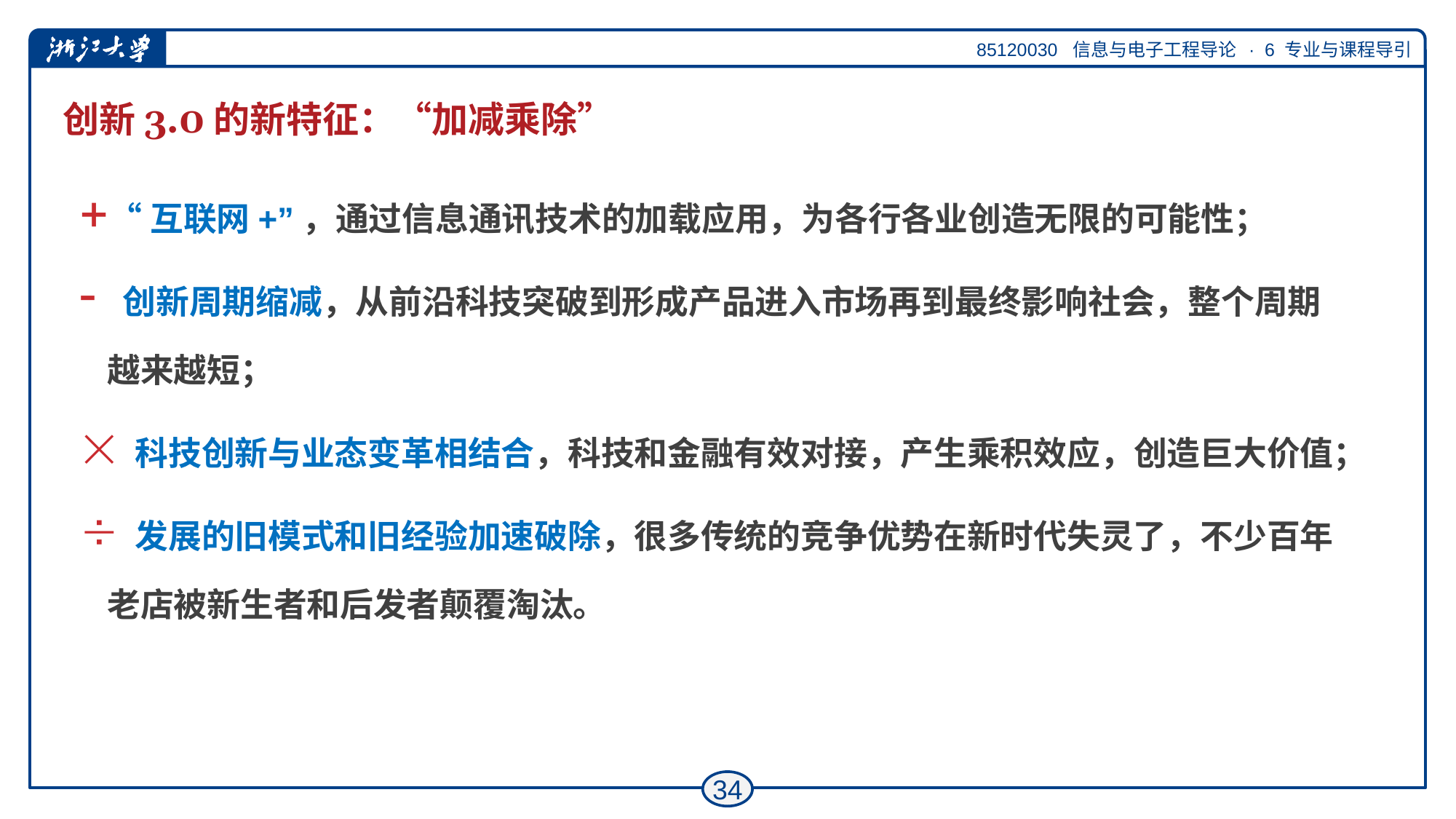

# 创新3.0的新特征：“加减乘除”
“互联网+”，通过信息通讯技术的加载应用，为各行各业创造无限的可能性；
 创新周期缩减，从前沿科技突破到形成产品进入市场再到最终影响社会，整个周期越来越短；
 科技创新与业态变革相结合，科技和金融有效对接，产生乘积效应，创造巨大价值；
 发展的旧模式和旧经验加速破除，很多传统的竞争优势在新时代失灵了，不少百年老店被新生者和后发者颠覆淘汰。